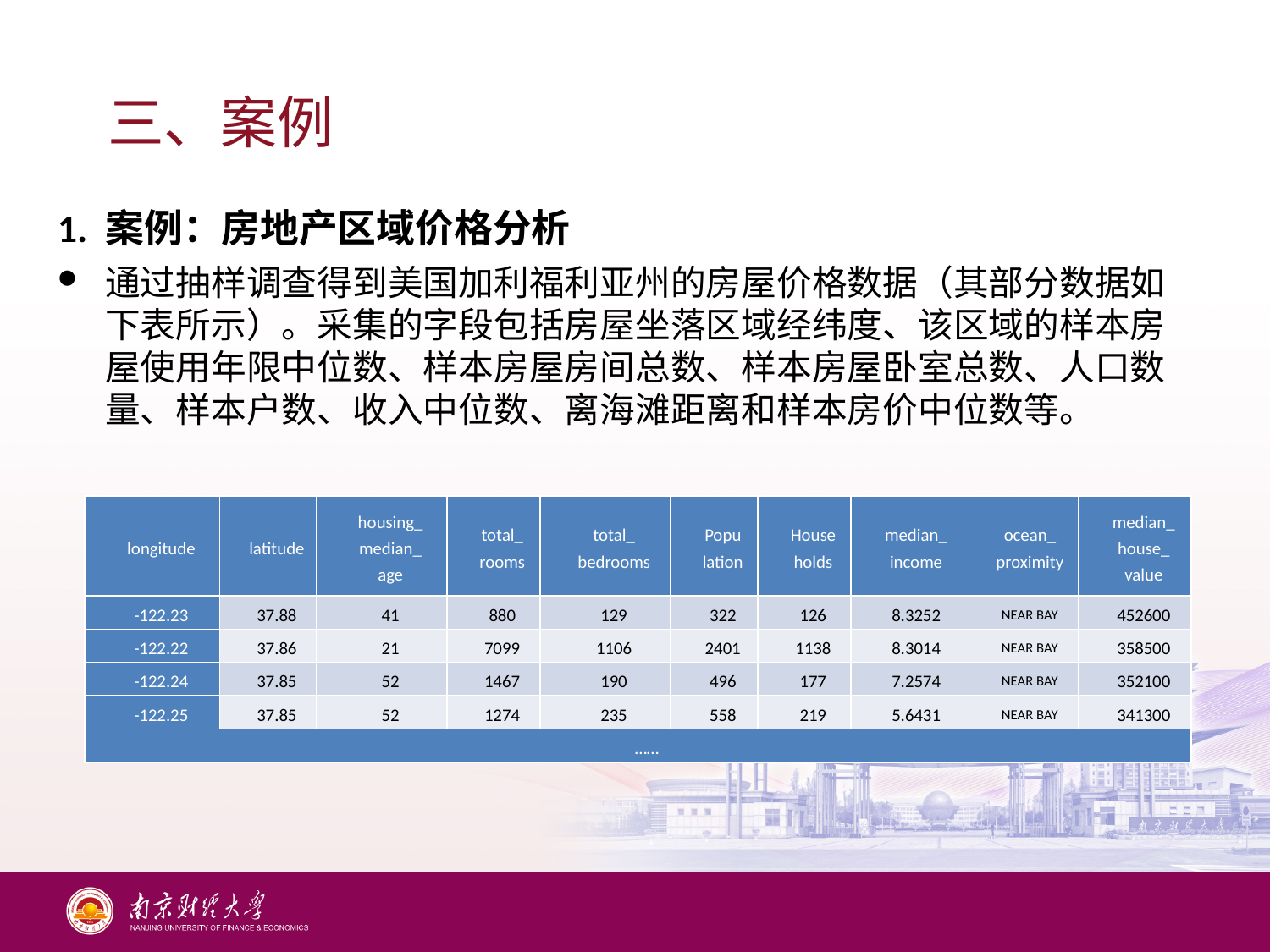

# 三、案例
1. 案例：房地产区域价格分析
通过抽样调查得到美国加利福利亚州的房屋价格数据（其部分数据如下表所示）。采集的字段包括房屋坐落区域经纬度、该区域的样本房屋使用年限中位数、样本房屋房间总数、样本房屋卧室总数、人口数量、样本户数、收入中位数、离海滩距离和样本房价中位数等。

| longitude | latitude | housing\_ median\_ age | total\_ rooms | total\_ bedrooms | Popu lation | House holds | median\_ income | ocean\_ proximity | median\_ house\_ value |
| --- | --- | --- | --- | --- | --- | --- | --- | --- | --- |
| -122.23 | 37.88 | 41 | 880 | 129 | 322 | 126 | 8.3252 | NEAR BAY | 452600 |
| -122.22 | 37.86 | 21 | 7099 | 1106 | 2401 | 1138 | 8.3014 | NEAR BAY | 358500 |
| -122.24 | 37.85 | 52 | 1467 | 190 | 496 | 177 | 7.2574 | NEAR BAY | 352100 |
| -122.25 | 37.85 | 52 | 1274 | 235 | 558 | 219 | 5.6431 | NEAR BAY | 341300 |
| …… |  |  |  |  |  |  |  |  |  |